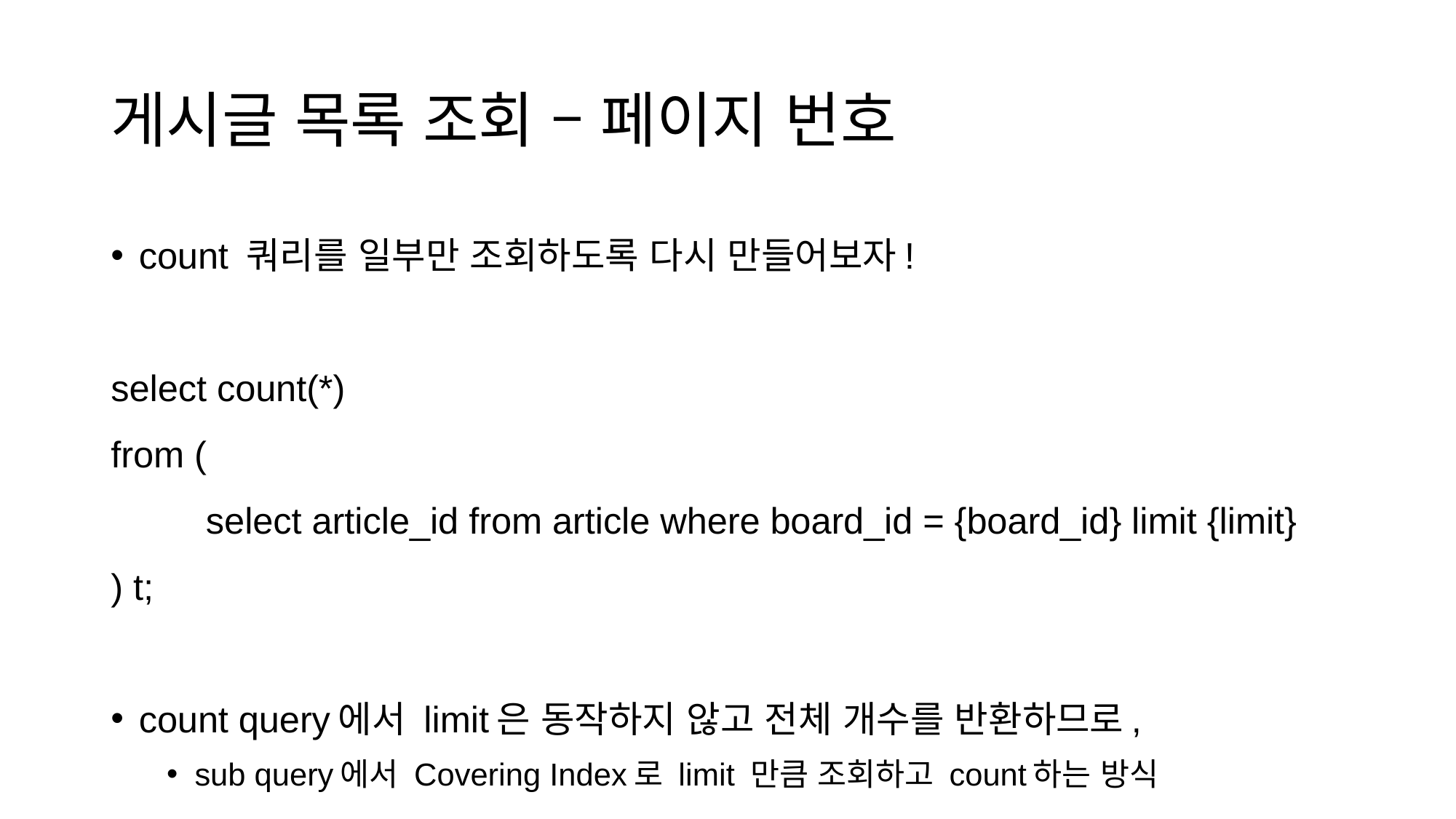

# 게시글 목록 조회 – 페이지 번호
count 쿼리를 일부만 조회하도록 다시 만들어보자!

select count(*)
from (
	select article_id from article where board_id = {board_id} limit {limit}
) t;

count query에서 limit은 동작하지 않고 전체 개수를 반환하므로,
sub query에서 Covering Index로 limit 만큼 조회하고 count하는 방식